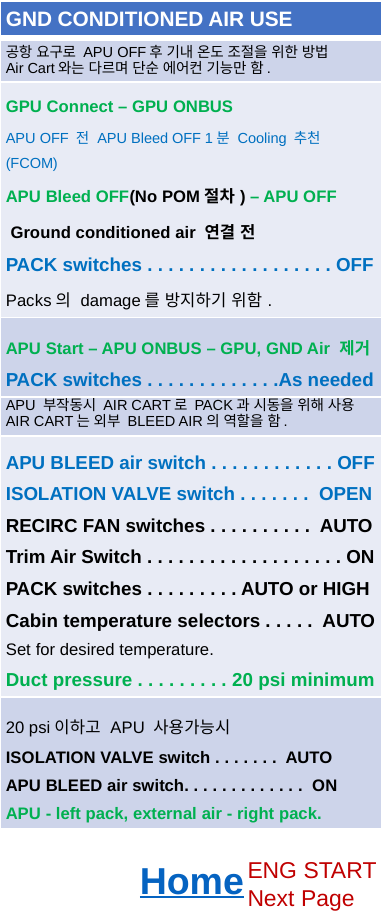

| GND CONDITIONED AIR USE |
| --- |
| 공항 요구로 APU OFF후 기내 온도 조절을 위한 방법 Air Cart와는 다르며 단순 에어컨 기능만 함. |
| GPU Connect – GPU ONBUS APU OFF 전 APU Bleed OFF 1분 Cooling 추천(FCOM) APU Bleed OFF(No POM절차) – APU OFF Ground conditioned air 연결 전 PACK switches . . . . . . . . . . . . . . . . . . OFF Packs의 damage를 방지하기 위함. |
| APU Start – APU ONBUS – GPU, GND Air 제거 PACK switches . . . . . . . . . . . . .As needed |
| GND AIR CART USE |
| --- |
| APU 부작동시 AIR CART로 PACK과 시동을 위해 사용 AIR CART는 외부 BLEED AIR의 역할을 함. |
| APU BLEED air switch . . . . . . . . . . . . OFF ISOLATION VALVE switch . . . . . . . OPEN RECIRC FAN switches . . . . . . . . . . AUTO Trim Air Switch . . . . . . . . . . . . . . . . . . . ON PACK switches . . . . . . . . . AUTO or HIGH Cabin temperature selectors . . . . . AUTO Set for desired temperature. Duct pressure . . . . . . . . . 20 psi minimum |
| 20 psi이하고 APU 사용가능시 ISOLATION VALVE switch . . . . . . . AUTO APU BLEED air switch. . . . . . . . . . . . . ON APU - left pack, external air - right pack. |
ENG START
Next Page
Home